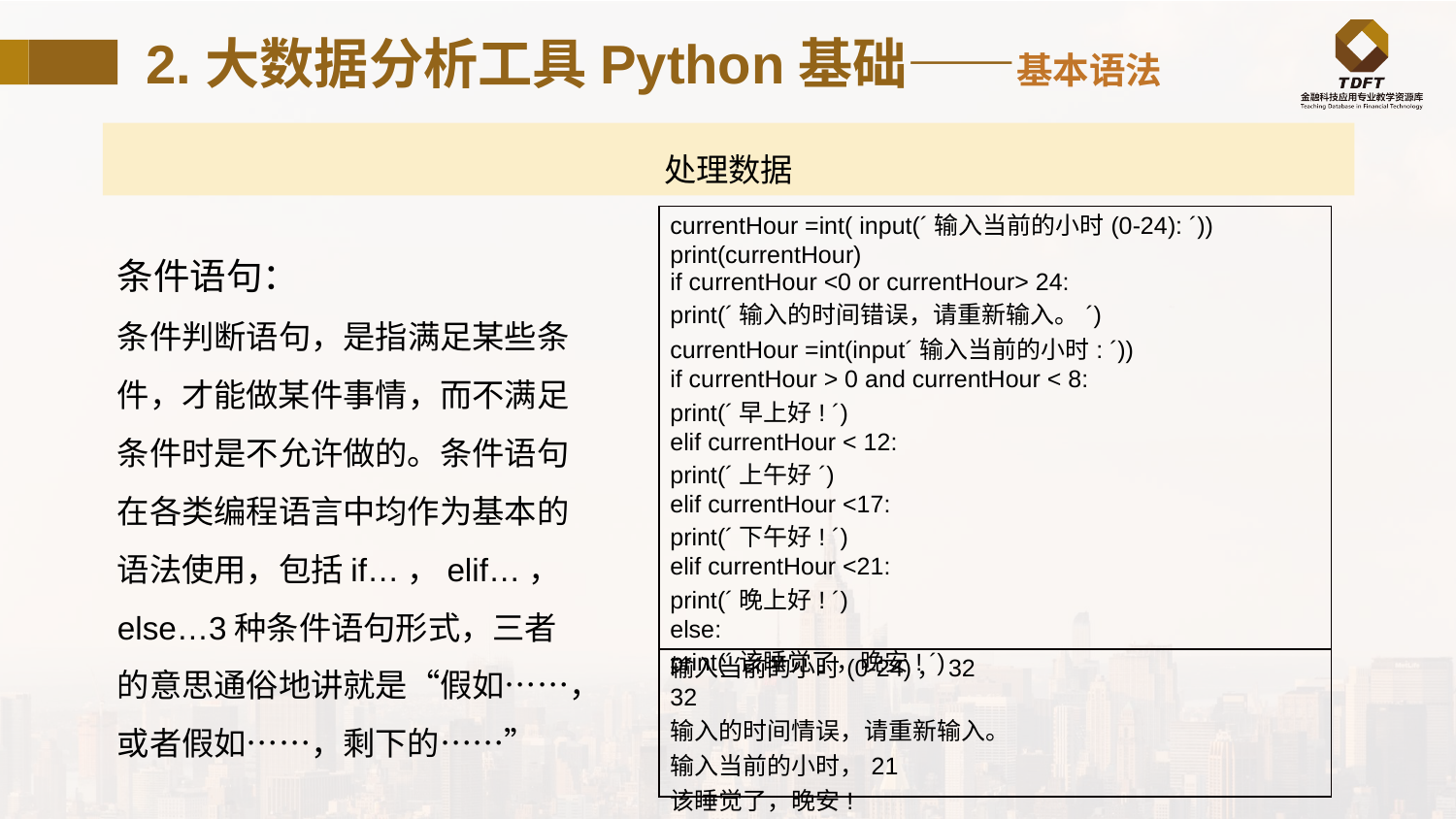

2.大数据分析工具Python基础——基本语法

处理数据
| currentHour =int( input(´输入当前的小时(0-24): ´)) print(currentHour) if currentHour <0 or currentHour> 24: print(´输入的时间错误，请重新输入。´) currentHour =int(input´输入当前的小时: ´)) if currentHour > 0 and currentHour < 8: print(´早上好! ´) elif currentHour < 12: print(´上午好´) elif currentHour <17: print(´下午好! ´) elif currentHour <21: print(´晚上好! ´) else: print(´该睡觉了，晚安! ´) |
| --- |
| 输入当前的小时(0-24)，32 32 输入的时间情误，请重新输入。 输入当前的小时，21 该睡觉了，晚安! |
条件语句：
条件判断语句，是指满足某些条件，才能做某件事情，而不满足条件时是不允许做的。条件语句在各类编程语言中均作为基本的语法使用，包括if…，elif…， else…3种条件语句形式，三者的意思通俗地讲就是“假如……，或者假如……，剩下的……”